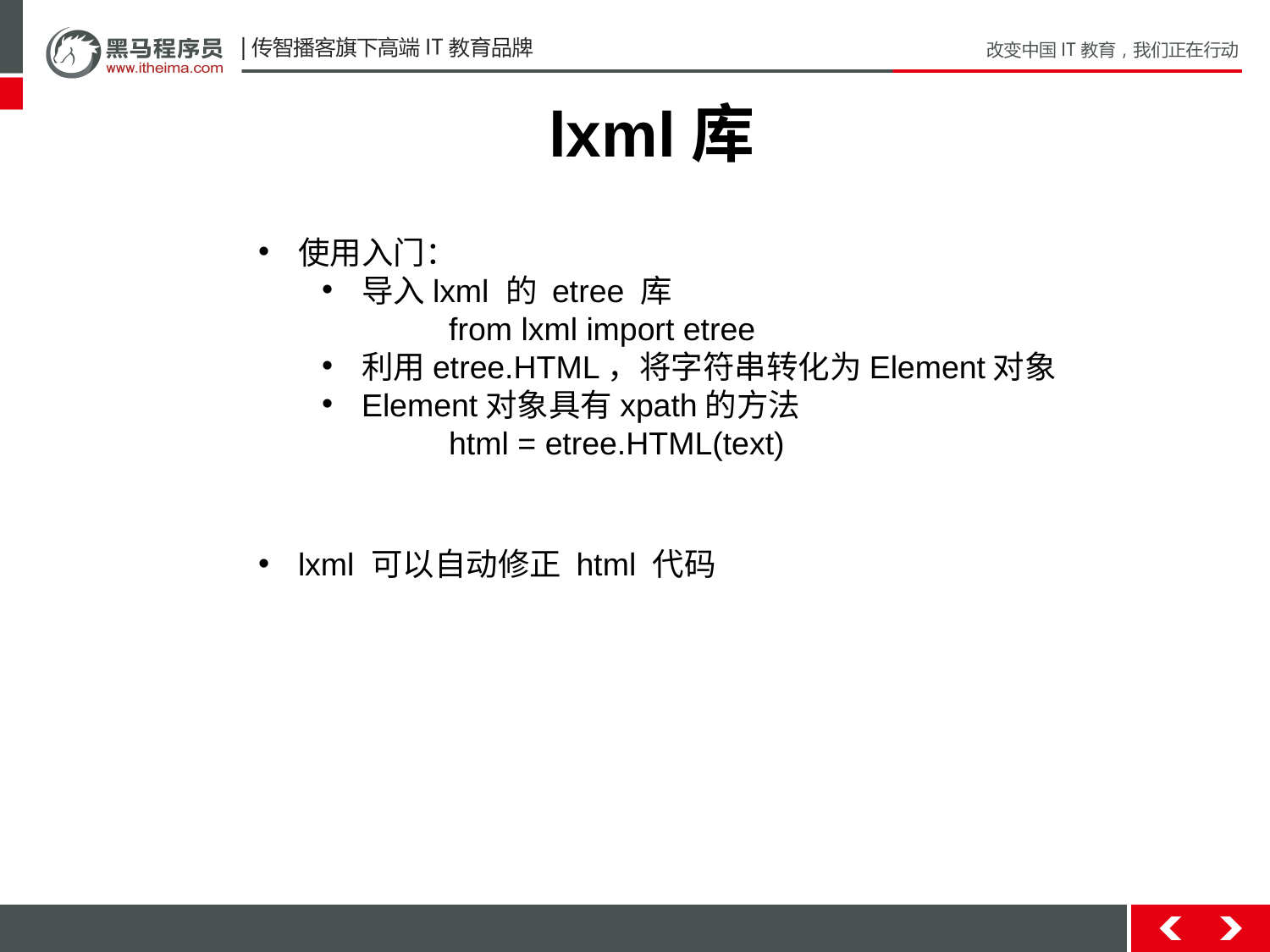

lxml库
使用入门：
导入lxml 的 etree 库
	from lxml import etree
利用etree.HTML，将字符串转化为Element对象
Element对象具有xpath的方法
	html = etree.HTML(text)

lxml 可以自动修正 html 代码